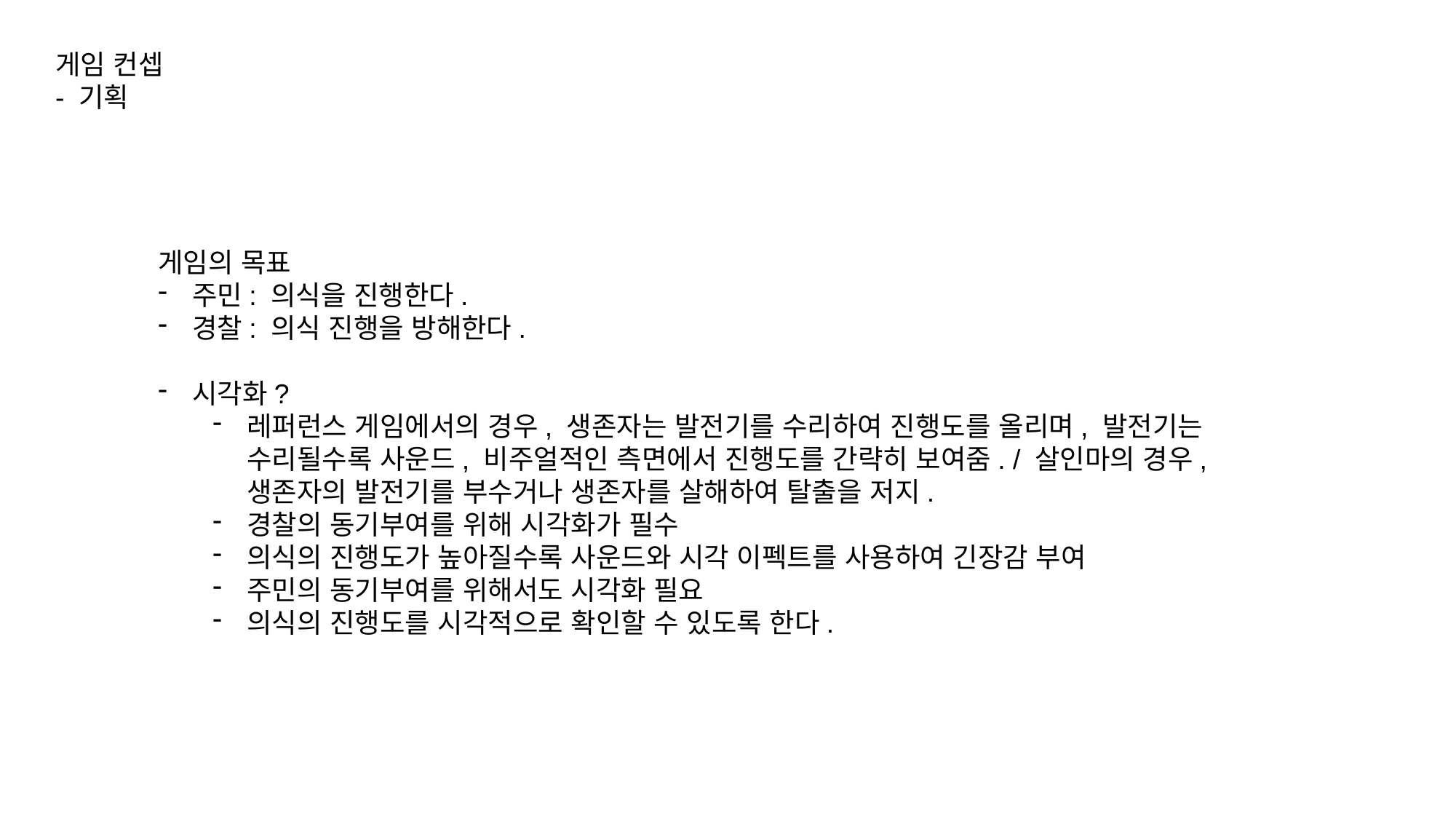

게임 컨셉
- 기획
게임의 목표
주민: 의식을 진행한다.
경찰: 의식 진행을 방해한다.

시각화?
레퍼런스 게임에서의 경우, 생존자는 발전기를 수리하여 진행도를 올리며, 발전기는 수리될수록 사운드, 비주얼적인 측면에서 진행도를 간략히 보여줌. / 살인마의 경우, 생존자의 발전기를 부수거나 생존자를 살해하여 탈출을 저지.
경찰의 동기부여를 위해 시각화가 필수
의식의 진행도가 높아질수록 사운드와 시각 이펙트를 사용하여 긴장감 부여
주민의 동기부여를 위해서도 시각화 필요
의식의 진행도를 시각적으로 확인할 수 있도록 한다.